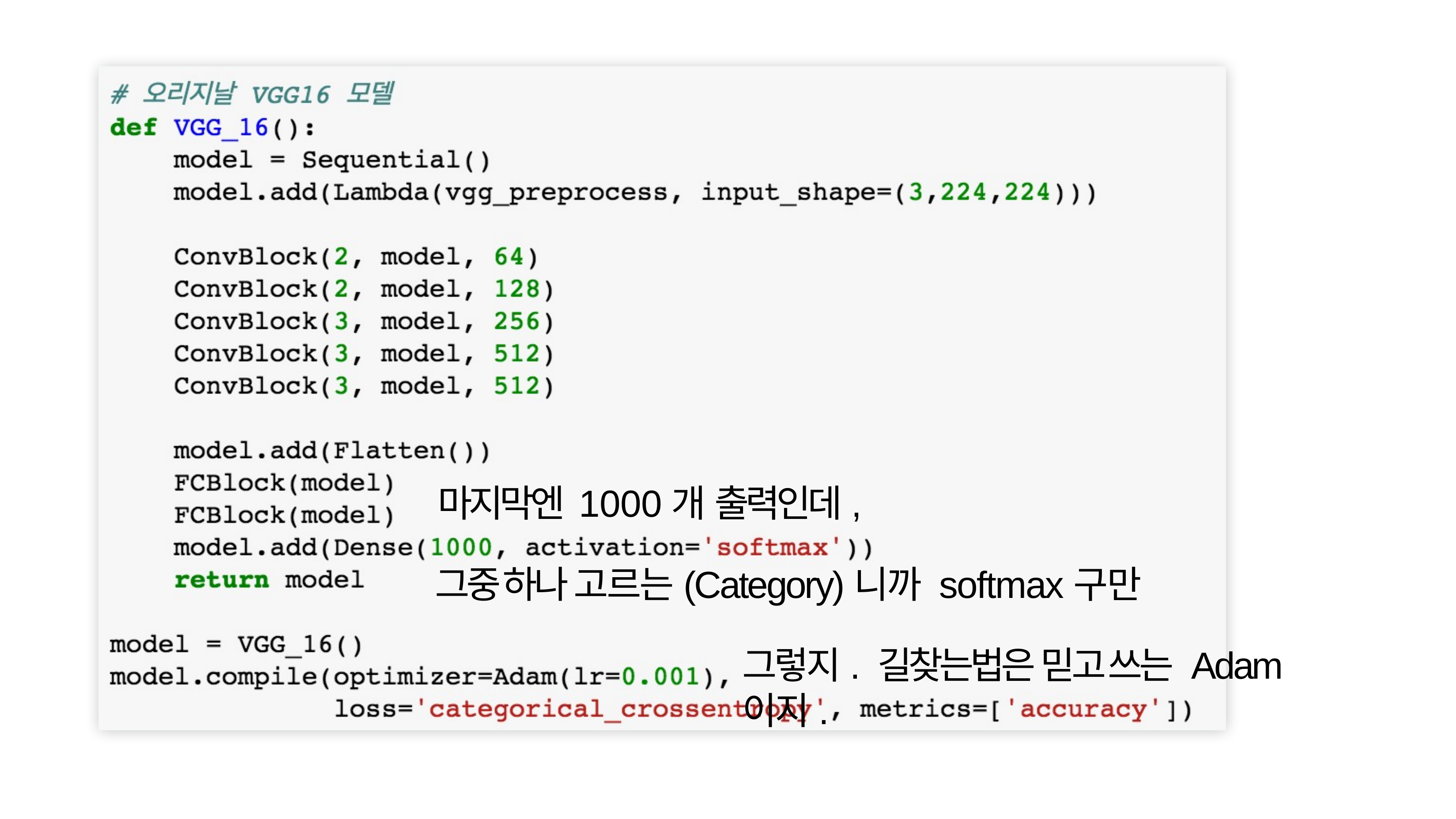

마지막엔 1000개 출력인데,
그중 하나 고르는(Category)니까 softmax구만
그렇지. 길찾는법은 믿고 쓰는 Adam이지.